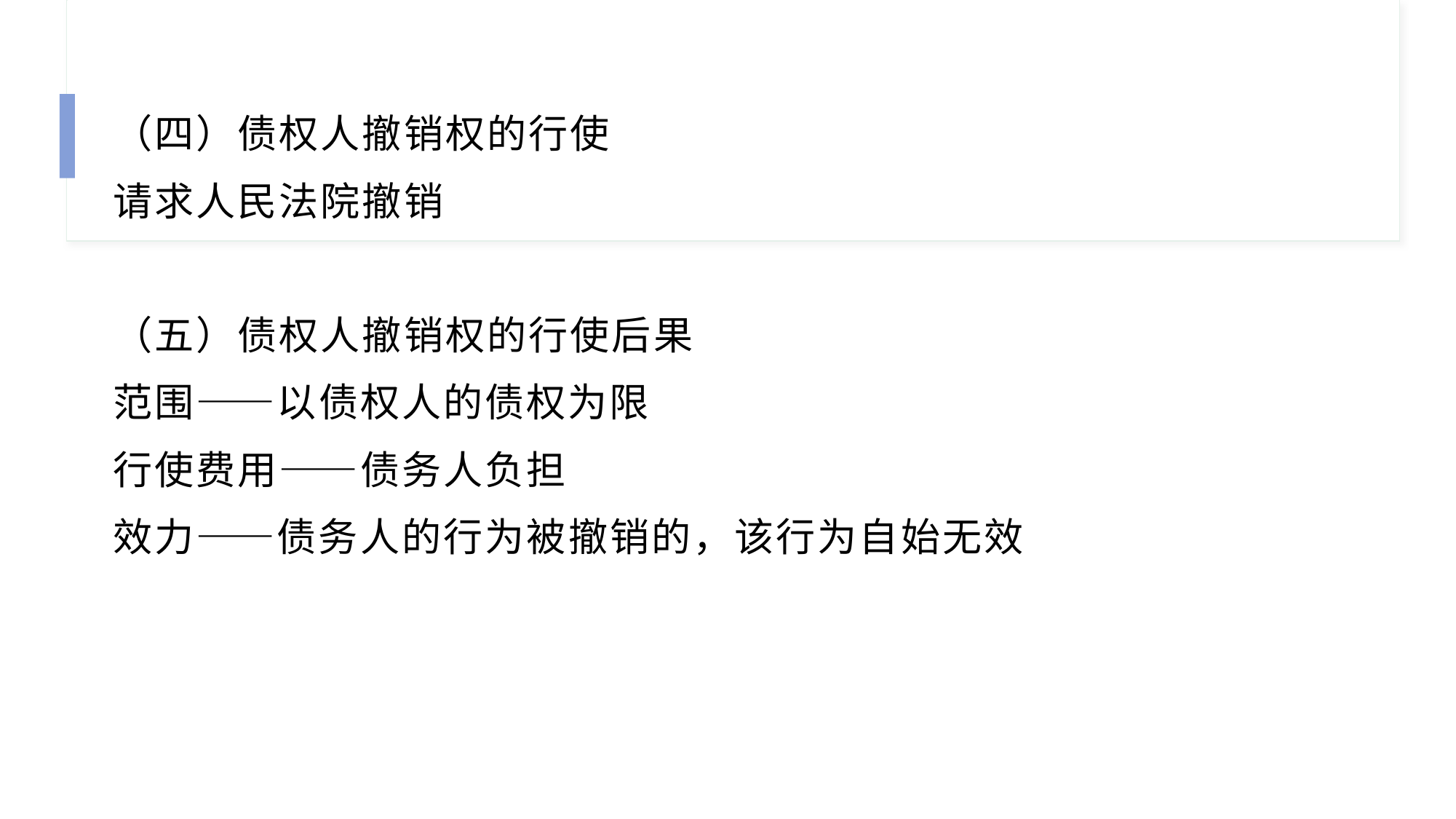

（四）债权人撤销权的行使
请求人民法院撤销

（五）债权人撤销权的行使后果
范围——以债权人的债权为限
行使费用——债务人负担
效力——债务人的行为被撤销的，该行为自始无效